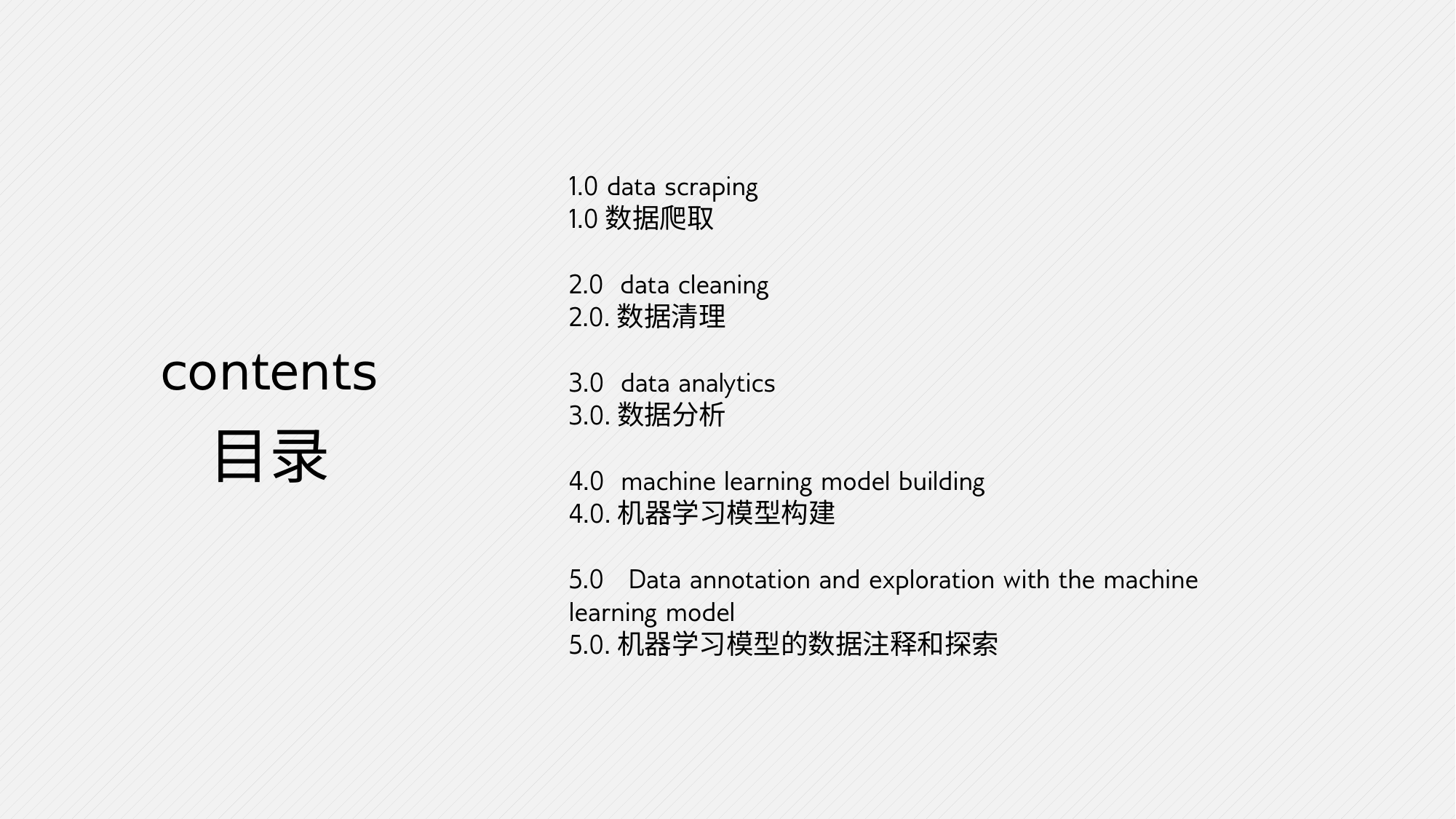

contents
目录
1.0 data scraping
1.0数据爬取

2.0  data cleaning
2.0.数据清理

3.0  data analytics
3.0.数据分析

4.0  machine learning model building
4.0.机器学习模型构建

5.0   Data annotation and exploration with the machine learning model
5.0.机器学习模型的数据注释和探索